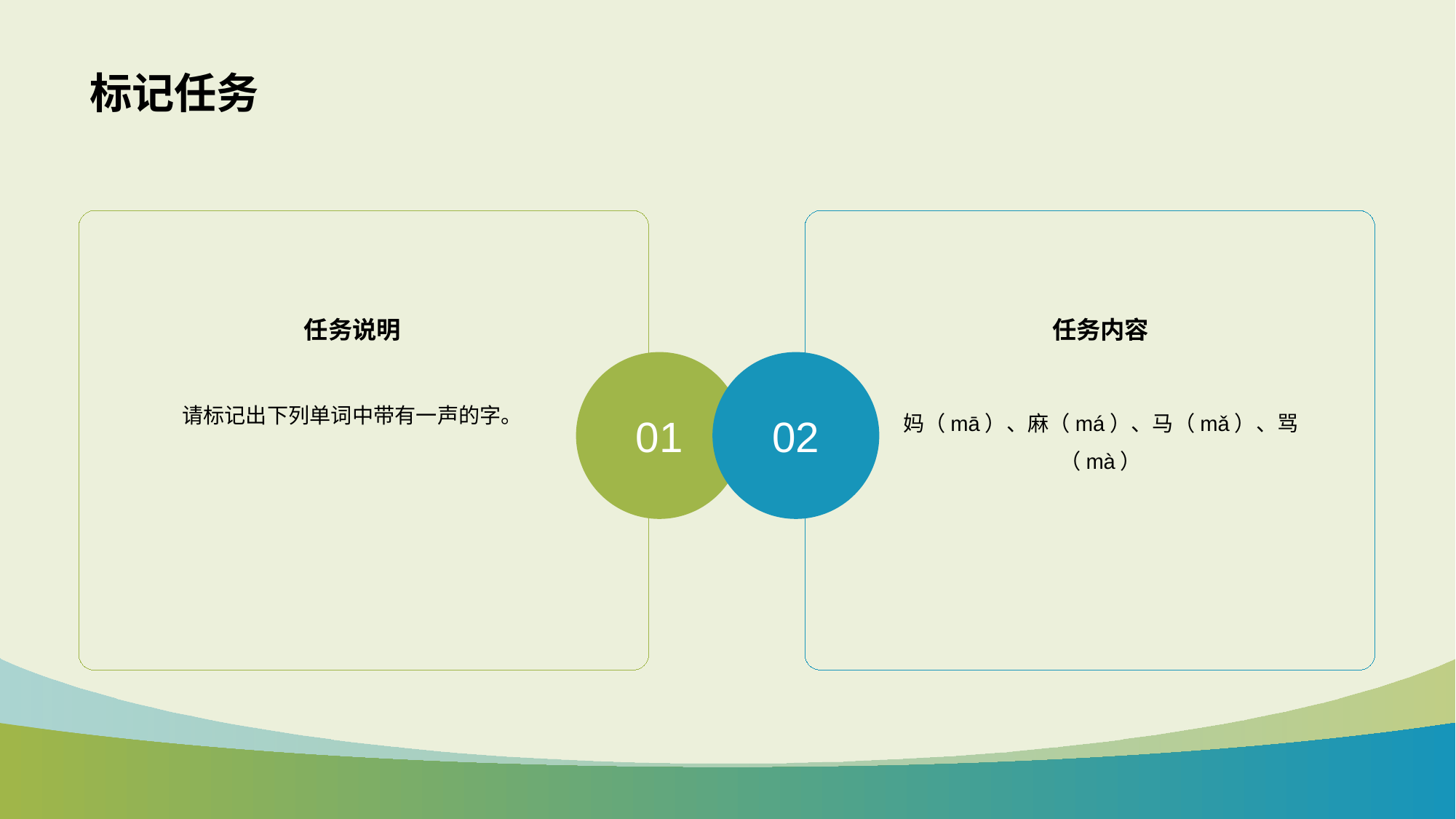

# 标记任务

任务说明
任务内容
01
02
请标记出下列单词中带有一声的字。
妈（mā）、麻（má）、马（mǎ）、骂（mà）